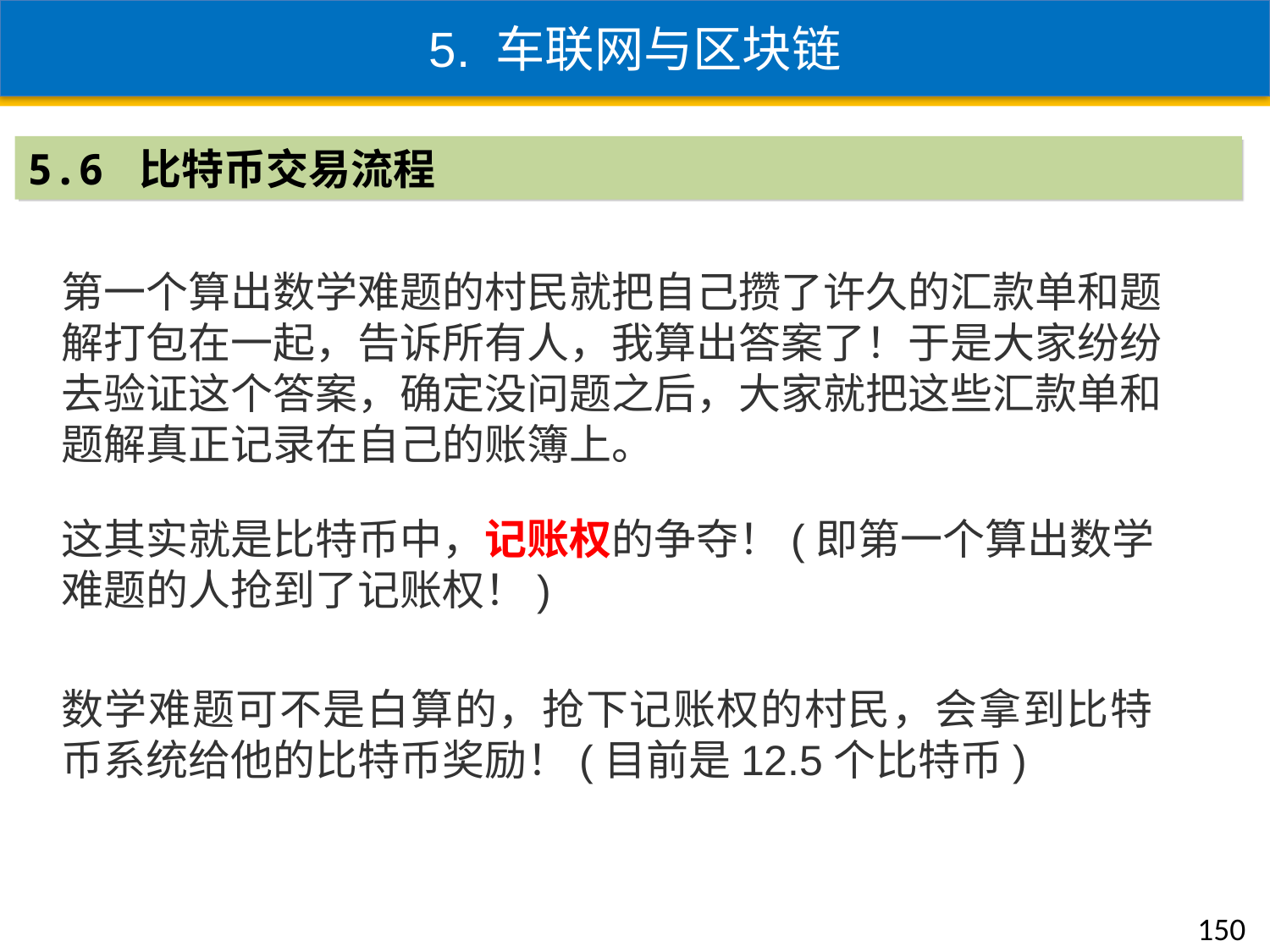

5. 车联网与区块链
5.6 比特币交易流程
第一个算出数学难题的村民就把自己攒了许久的汇款单和题解打包在一起，告诉所有人，我算出答案了！于是大家纷纷去验证这个答案，确定没问题之后，大家就把这些汇款单和题解真正记录在自己的账簿上。
这其实就是比特币中，记账权的争夺！(即第一个算出数学难题的人抢到了记账权！)
数学难题可不是白算的，抢下记账权的村民，会拿到比特币系统给他的比特币奖励！(目前是12.5个比特币)
150